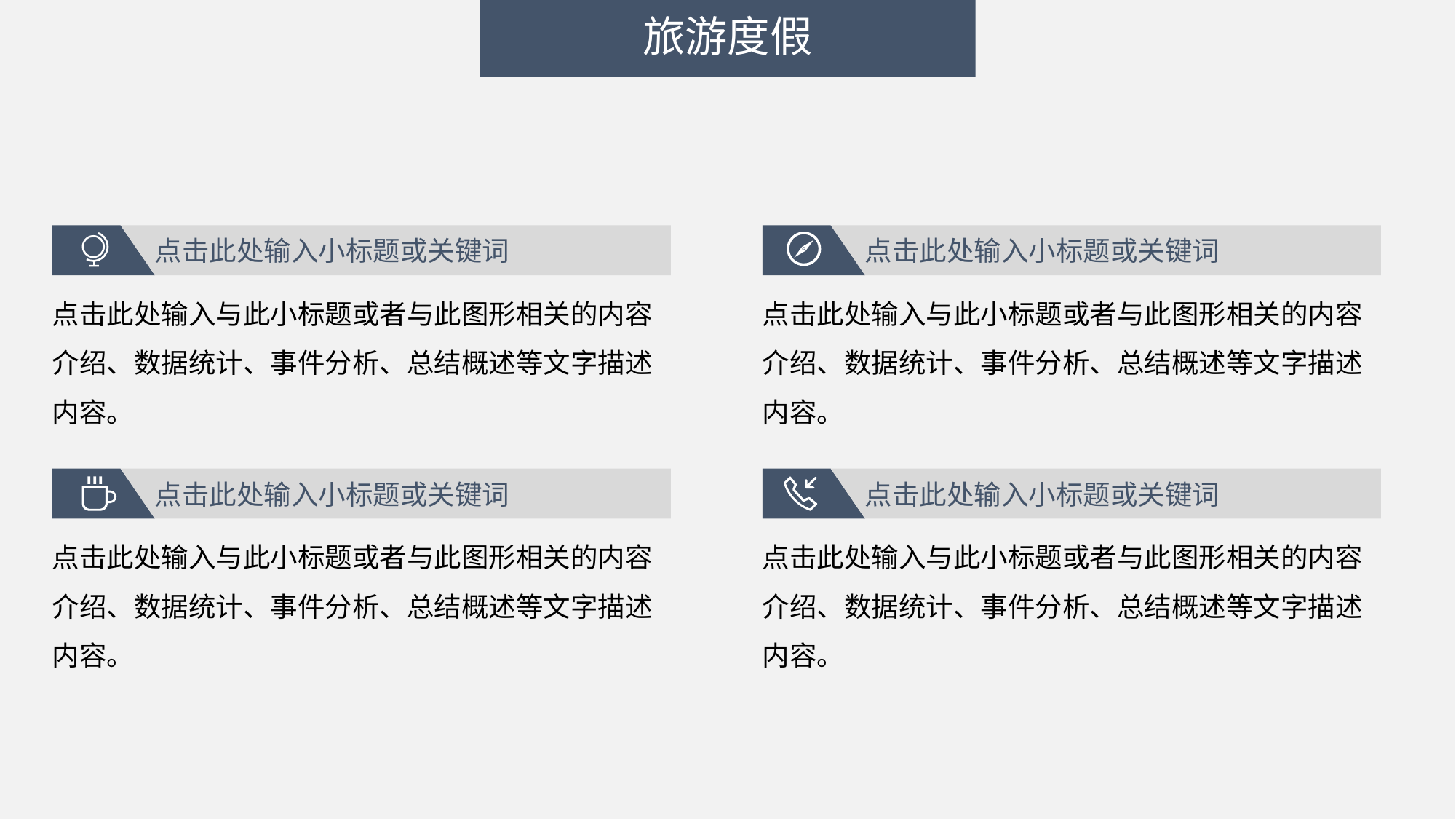

# 旅游度假

点击此处输入小标题或关键词

点击此处输入小标题或关键词

点击此处输入与此小标题或者与此图形相关的内容介绍、数据统计、事件分析、总结概述等文字描述内容。
点击此处输入与此小标题或者与此图形相关的内容介绍、数据统计、事件分析、总结概述等文字描述内容。

点击此处输入小标题或关键词

点击此处输入小标题或关键词

点击此处输入与此小标题或者与此图形相关的内容介绍、数据统计、事件分析、总结概述等文字描述内容。
点击此处输入与此小标题或者与此图形相关的内容介绍、数据统计、事件分析、总结概述等文字描述内容。